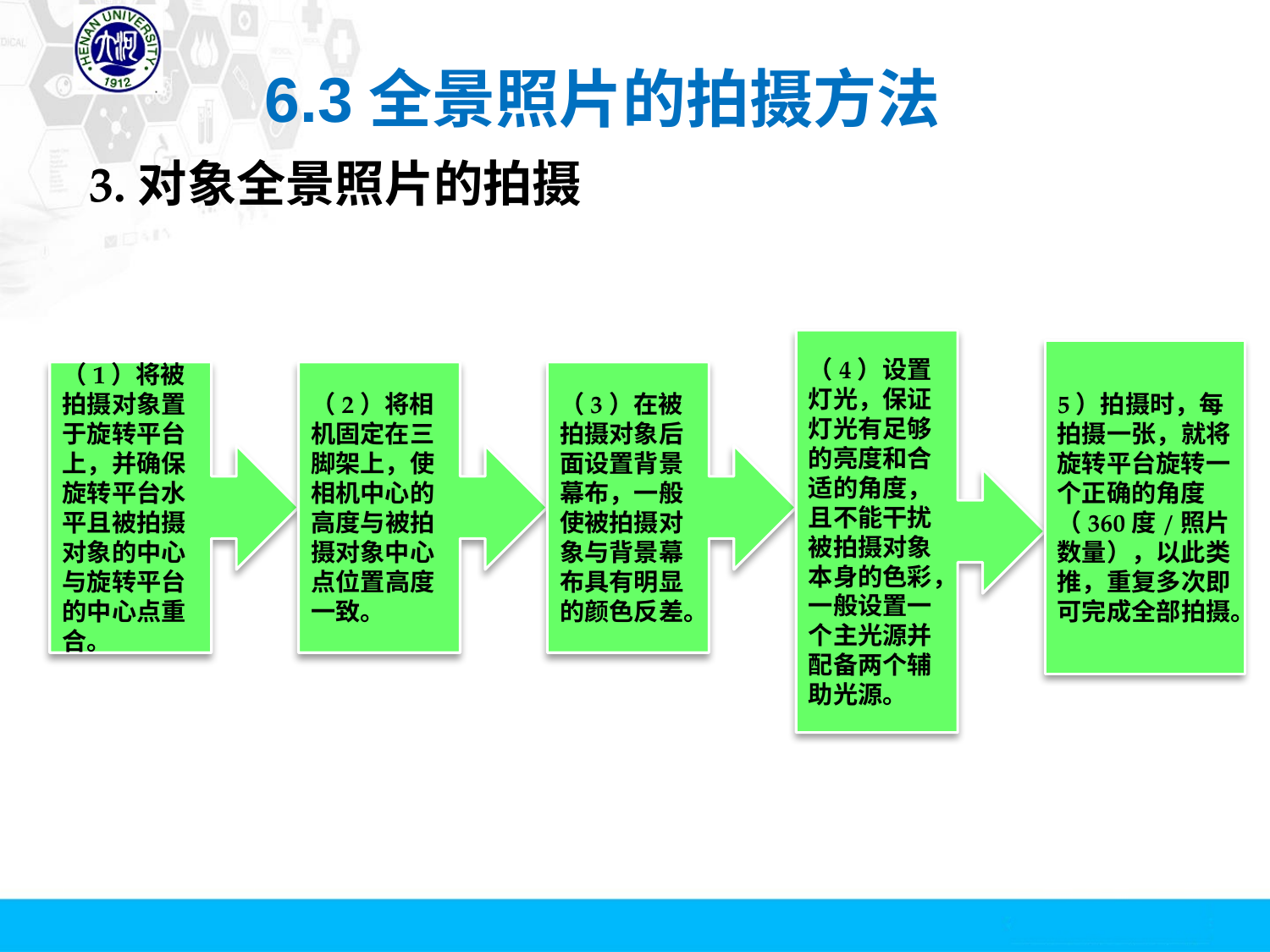

# 6.3全景照片的拍摄方法
3.对象全景照片的拍摄
（4）设置灯光，保证灯光有足够的亮度和合适的角度，且不能干扰被拍摄对象本身的色彩，一般设置一个主光源并配备两个辅助光源。
5）拍摄时，每拍摄一张，就将旋转平台旋转一个正确的角度（360度/照片数量），以此类推，重复多次即可完成全部拍摄。
（1）将被拍摄对象置于旋转平台上，并确保旋转平台水平且被拍摄对象的中心与旋转平台的中心点重合。
（2）将相机固定在三脚架上，使相机中心的高度与被拍摄对象中心点位置高度一致。
（3）在被拍摄对象后面设置背景幕布，一般使被拍摄对象与背景幕布具有明显的颜色反差。